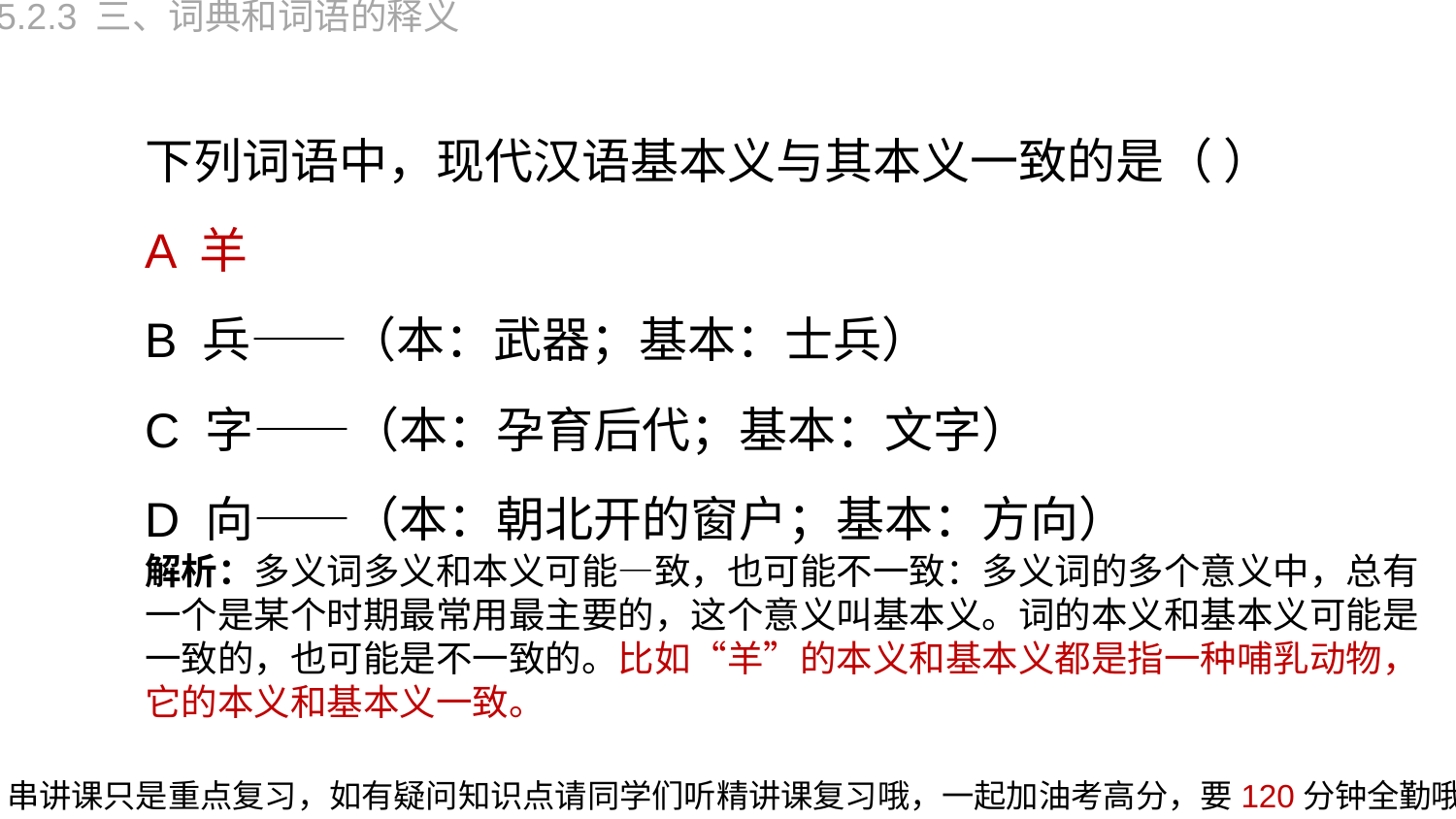

5.2.3 三、词典和词语的释义
下列词语中，现代汉语基本义与其本义一致的是（ ）
A 羊
B 兵——（本：武器；基本：士兵）
C 字——（本：孕育后代；基本：文字）
D 向——（本：朝北开的窗户；基本：方向）
解析：多义词多义和本义可能—致，也可能不一致：多义词的多个意义中，总有一个是某个时期最常用最主要的，这个意义叫基本义。词的本义和基本义可能是一致的，也可能是不一致的。比如“羊”的本义和基本义都是指一种哺乳动物，它的本义和基本义一致。